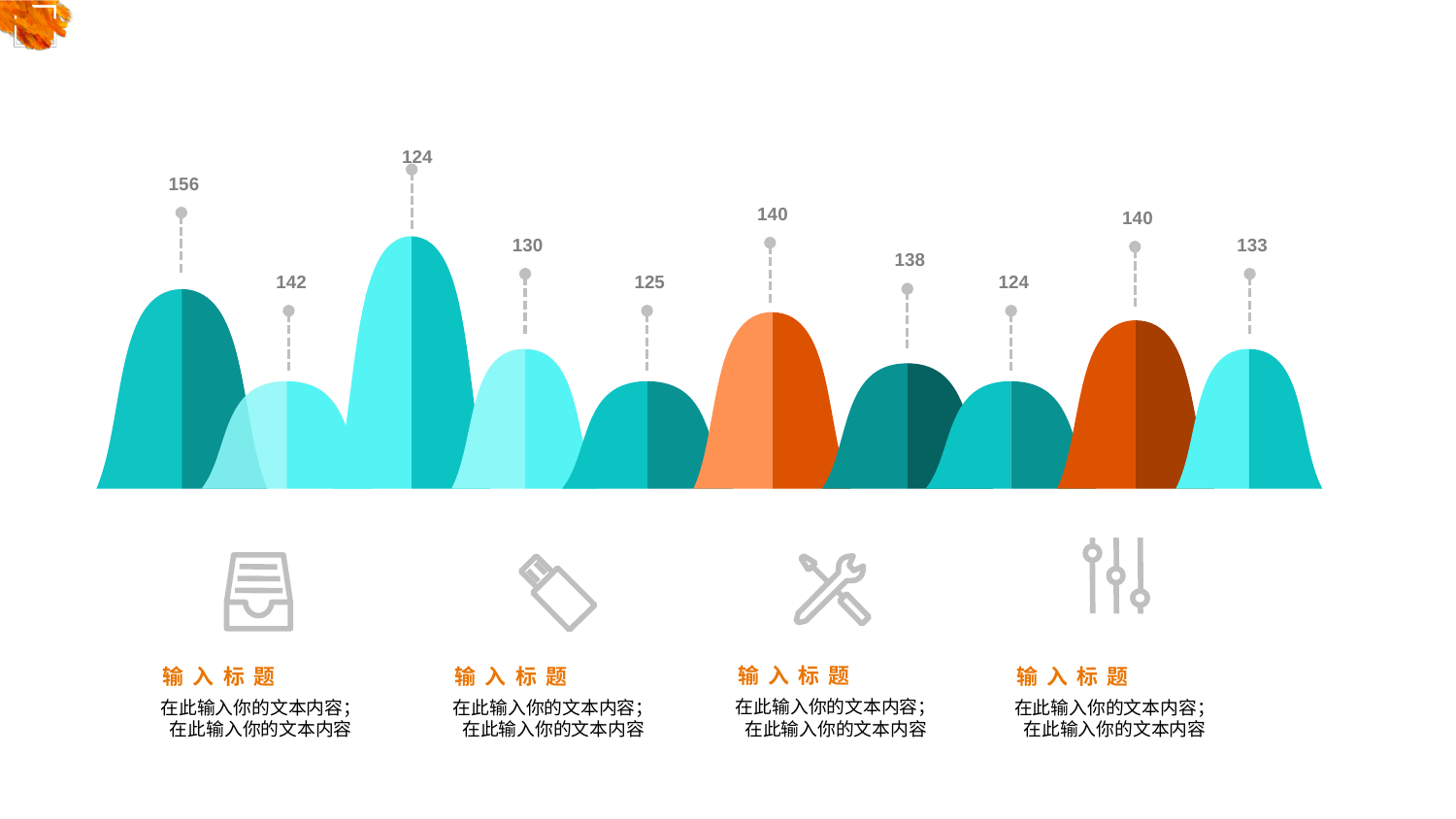

124
156
140
140
130
133

138
142
125
124

输入标题
输入标题
输入标题
输入标题
在此输入你的文本内容；在此输入你的文本内容
在此输入你的文本内容；在此输入你的文本内容
在此输入你的文本内容；在此输入你的文本内容
在此输入你的文本内容；在此输入你的文本内容